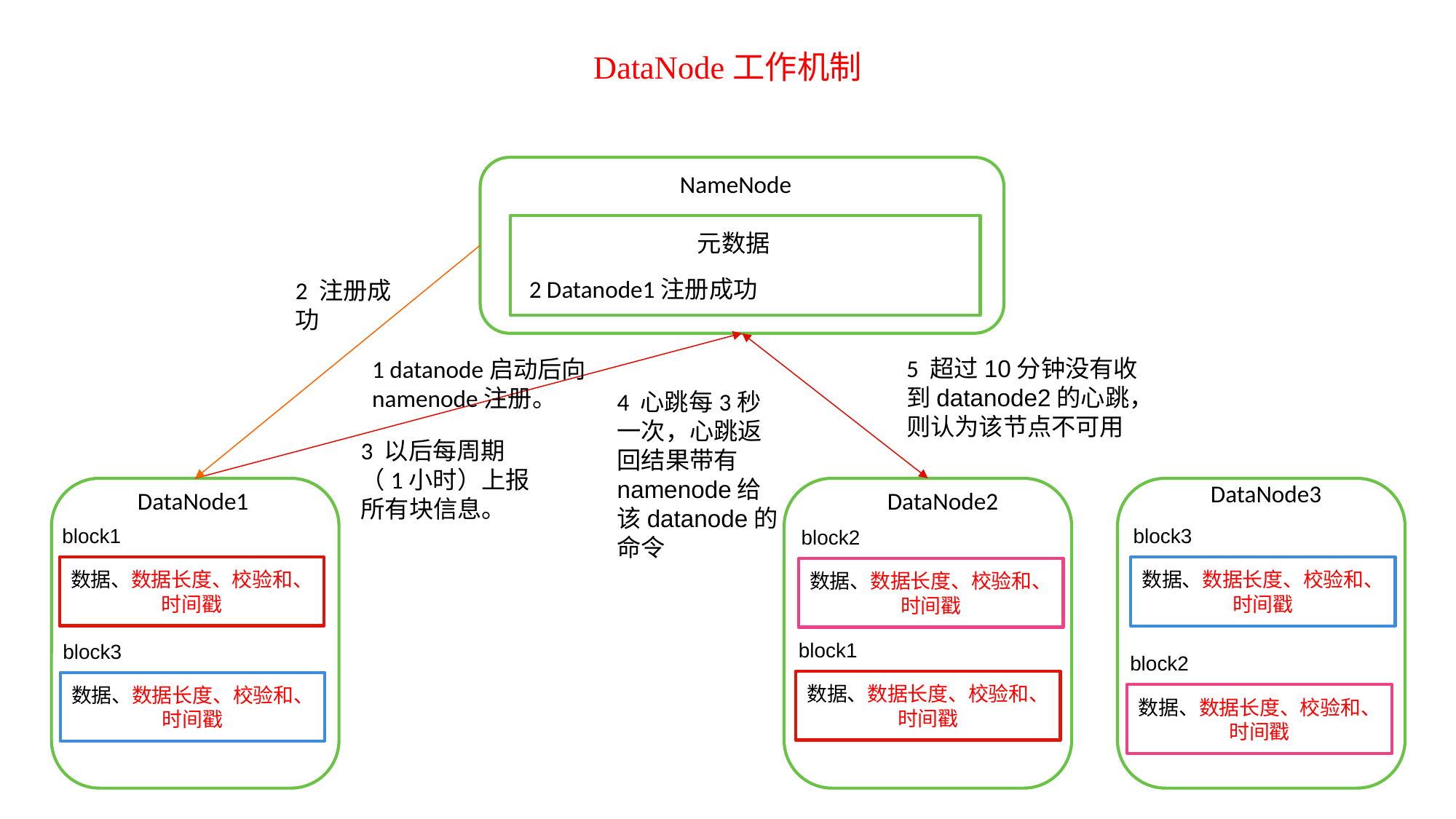

DataNode工作机制

NameNode

元数据
2 Datanode1注册成功
2 注册成功
5 超过10分钟没有收到datanode2的心跳，则认为该节点不可用
1 datanode启动后向namenode注册。
4 心跳每3秒一次，心跳返回结果带有namenode给该datanode的命令
3 以后每周期（1小时）上报所有块信息。
DataNode3

DataNode1
DataNode2
block1
block3
block2
数据、数据长度、校验和、时间戳
数据、数据长度、校验和、时间戳
数据、数据长度、校验和、时间戳
block1
block3
block2
数据、数据长度、校验和、时间戳
数据、数据长度、校验和、时间戳
数据、数据长度、校验和、时间戳